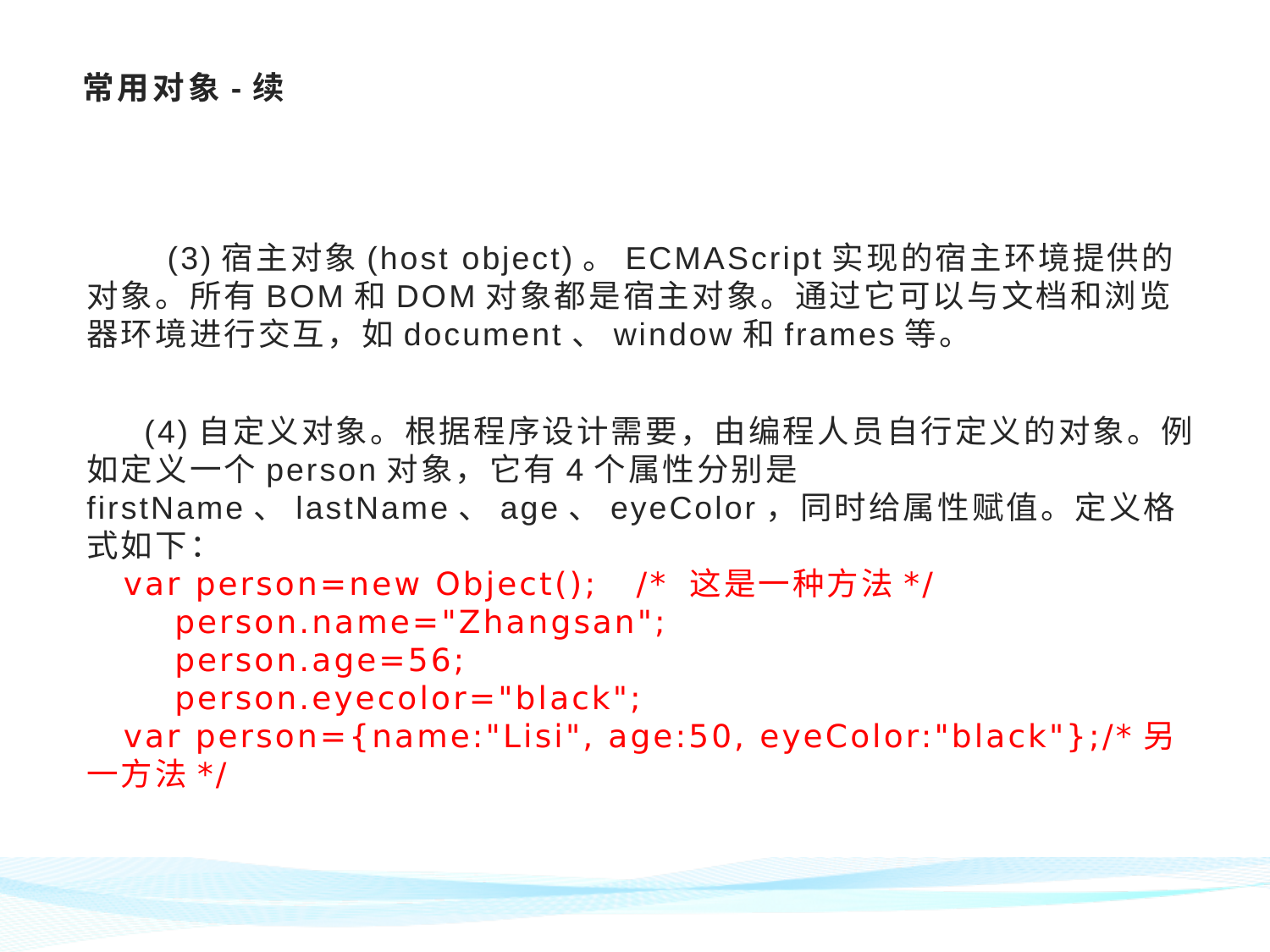

# 常用对象-续
       (3)宿主对象(host object)。ECMAScript实现的宿主环境提供的对象。所有BOM和DOM对象都是宿主对象。通过它可以与文档和浏览器环境进行交互，如document、window和frames等。

     (4)自定义对象。根据程序设计需要，由编程人员自行定义的对象。例如定义一个person对象，它有4个属性分别是firstName、lastName、age、eyeColor，同时给属性赋值。定义格式如下：
var person=new Object();   /* 这是一种方法*/
    person.name="Zhangsan";
    person.age=56;
    person.eyecolor="black";
var person={name:"Lisi", age:50, eyeColor:"black"};/*另一方法*/